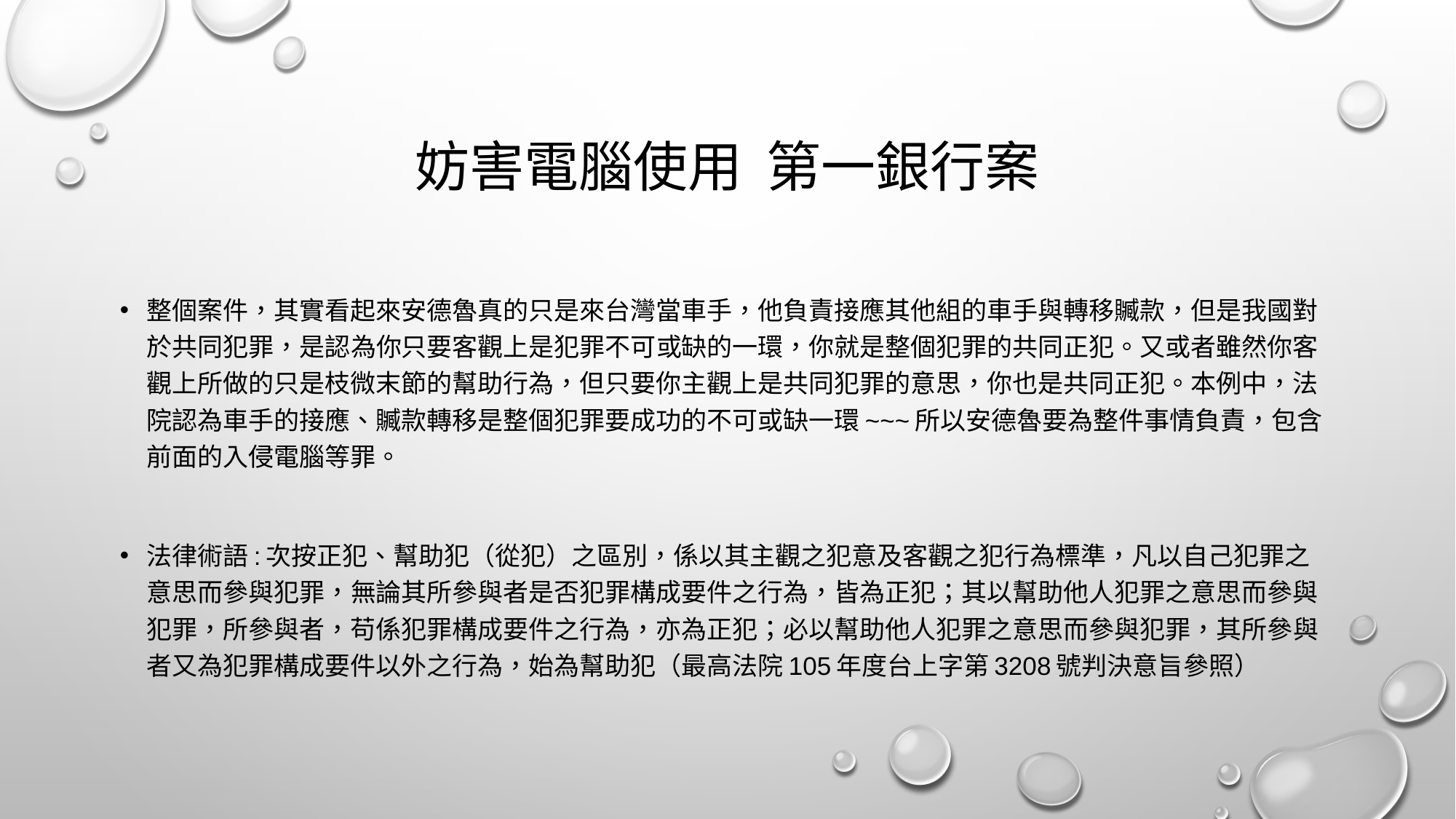

# 妨害電腦使用  第一銀行案
整個案件，其實看起來安德魯真的只是來台灣當車手，他負責接應其他組的車手與轉移贓款，但是我國對於共同犯罪，是認為你只要客觀上是犯罪不可或缺的一環，你就是整個犯罪的共同正犯。又或者雖然你客觀上所做的只是枝微末節的幫助行為，但只要你主觀上是共同犯罪的意思，你也是共同正犯。本例中，法院認為車手的接應、贓款轉移是整個犯罪要成功的不可或缺一環~~~所以安德魯要為整件事情負責，包含前面的入侵電腦等罪。

法律術語:次按正犯、幫助犯（從犯）之區別，係以其主觀之犯意及客觀之犯行為標準，凡以自己犯罪之意思而參與犯罪，無論其所參與者是否犯罪構成要件之行為，皆為正犯；其以幫助他人犯罪之意思而參與犯罪，所參與者，苟係犯罪構成要件之行為，亦為正犯；必以幫助他人犯罪之意思而參與犯罪，其所參與者又為犯罪構成要件以外之行為，始為幫助犯（最高法院105年度台上字第3208號判決意旨參照）